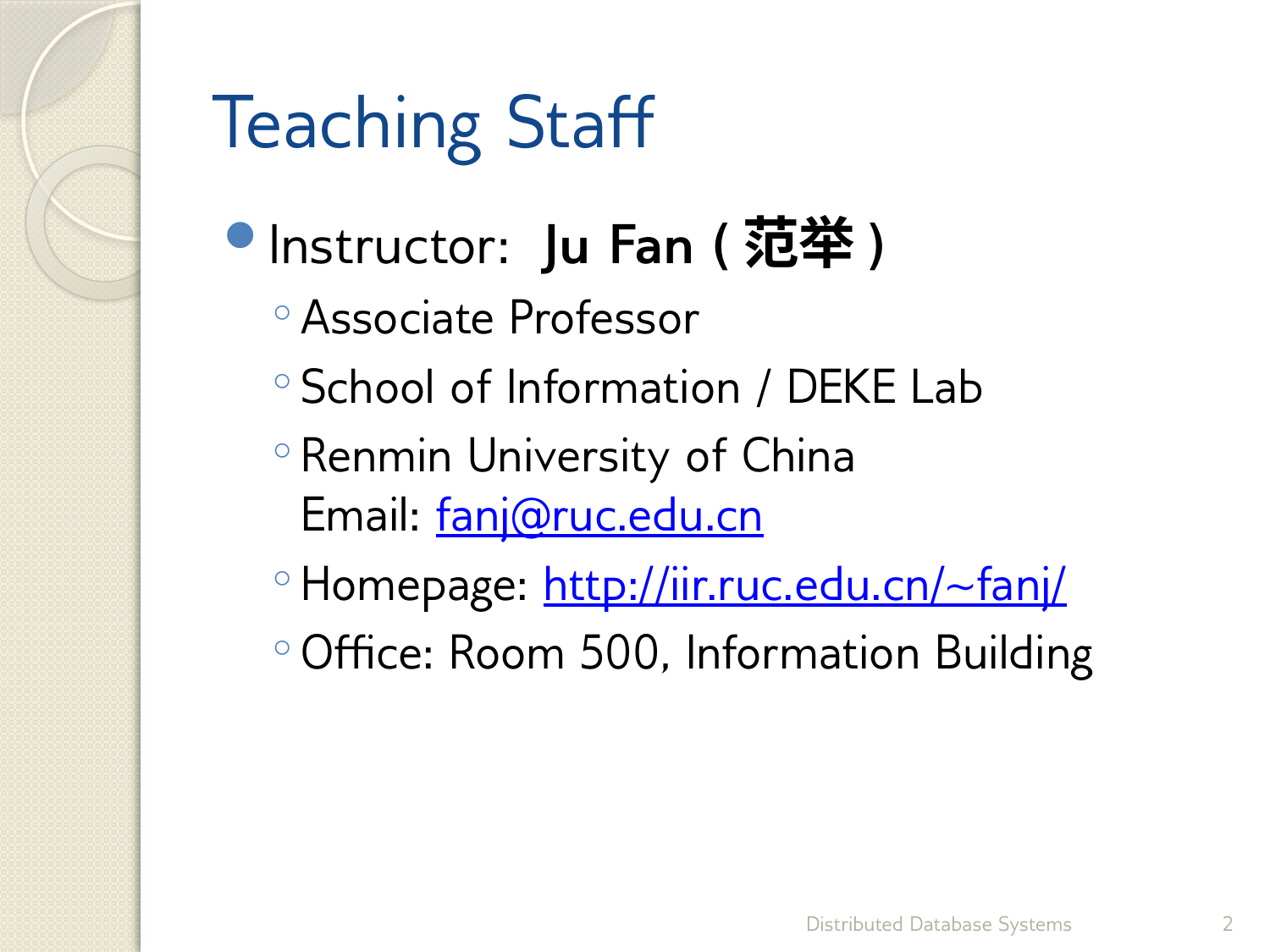

# Teaching Staff
Instructor:  Ju Fan (范举)
Associate Professor
School of Information / DEKE Lab
Renmin University of China
Email: fanj@ruc.edu.cn
Homepage: http://iir.ruc.edu.cn/~fanj/
Office: Room 500, Information Building
Distributed Database Systems
2